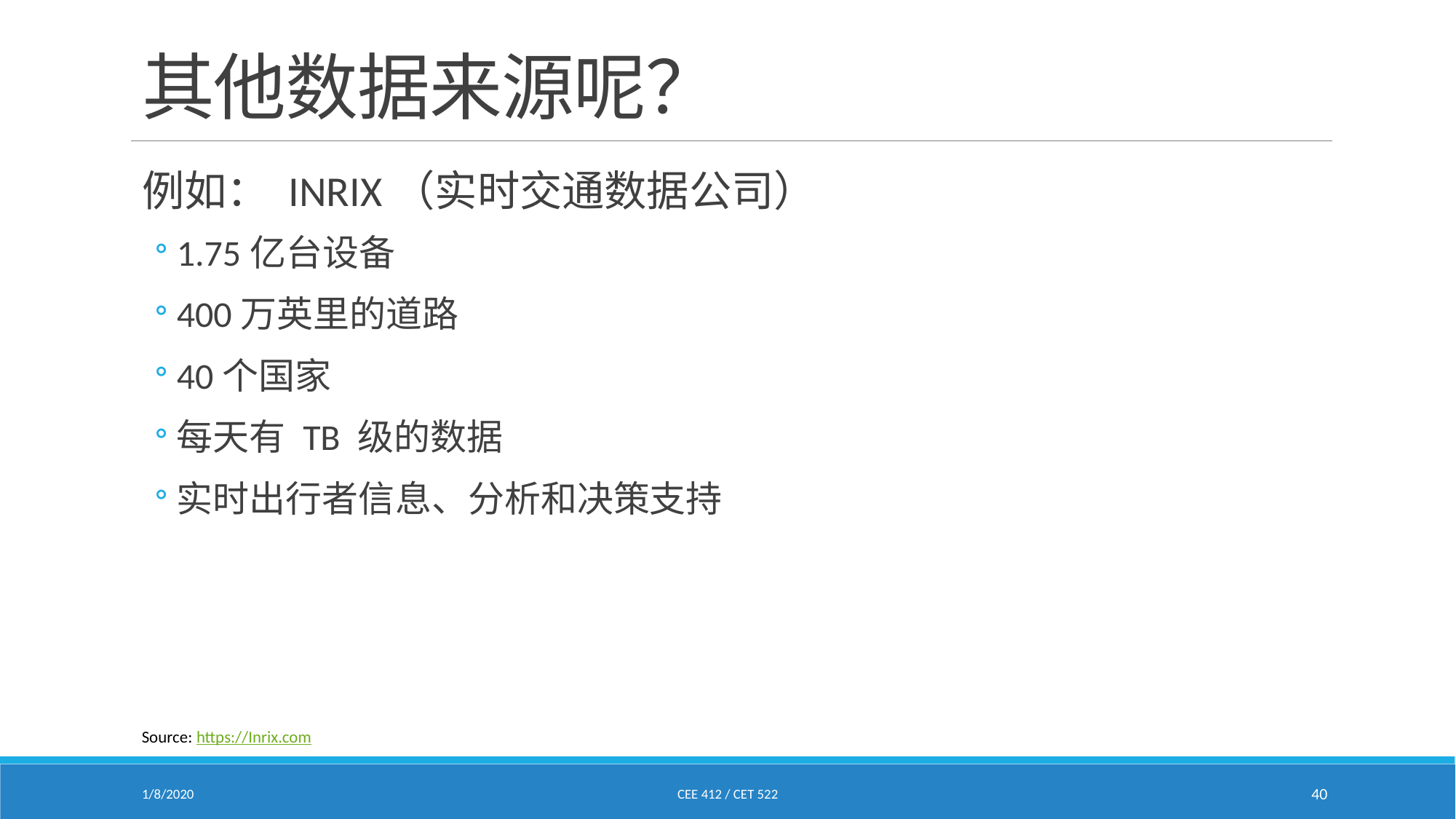

# 其他数据来源呢？
例如： INRIX（实时交通数据公司）
1.75亿台设备
400万英里的道路
40个国家
每天有 TB 级的数据
实时出行者信息、分析和决策支持
Source: https://Inrix.com
1/8/2020
Cee 412 / CET 522
40